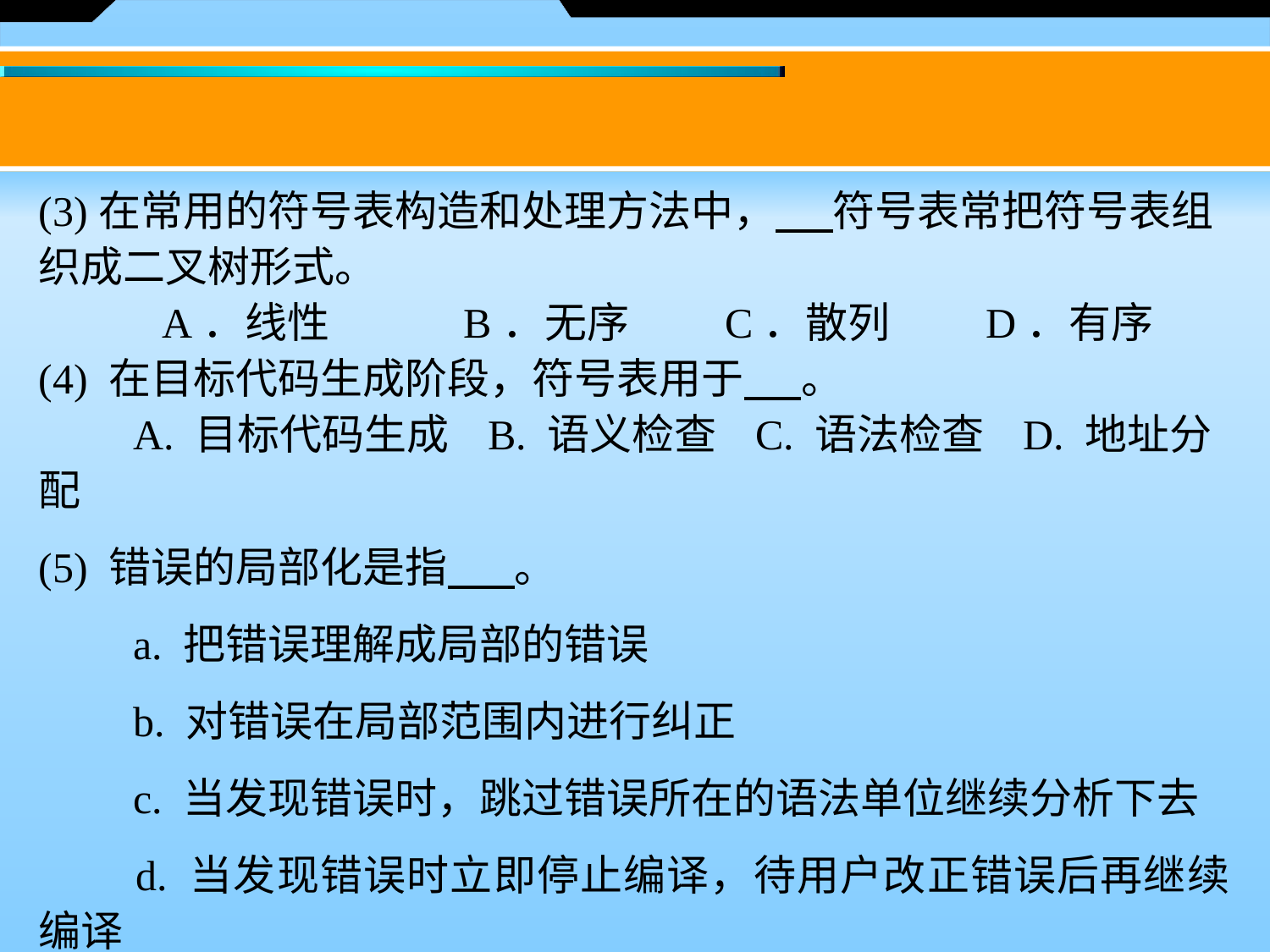

(3)在常用的符号表构造和处理方法中，      符号表常把符号表组织成二叉树形式。
　　   A．线性             B．无序         C．散列         D．有序
(4) 在目标代码生成阶段，符号表用于      。
　　A. 目标代码生成   B. 语义检查   C. 语法检查   D. 地址分配
(5) 错误的局部化是指       。
　　a. 把错误理解成局部的错误
　　b. 对错误在局部范围内进行纠正
　　c. 当发现错误时，跳过错误所在的语法单位继续分析下去
　　d. 当发现错误时立即停止编译，待用户改正错误后再继续编译